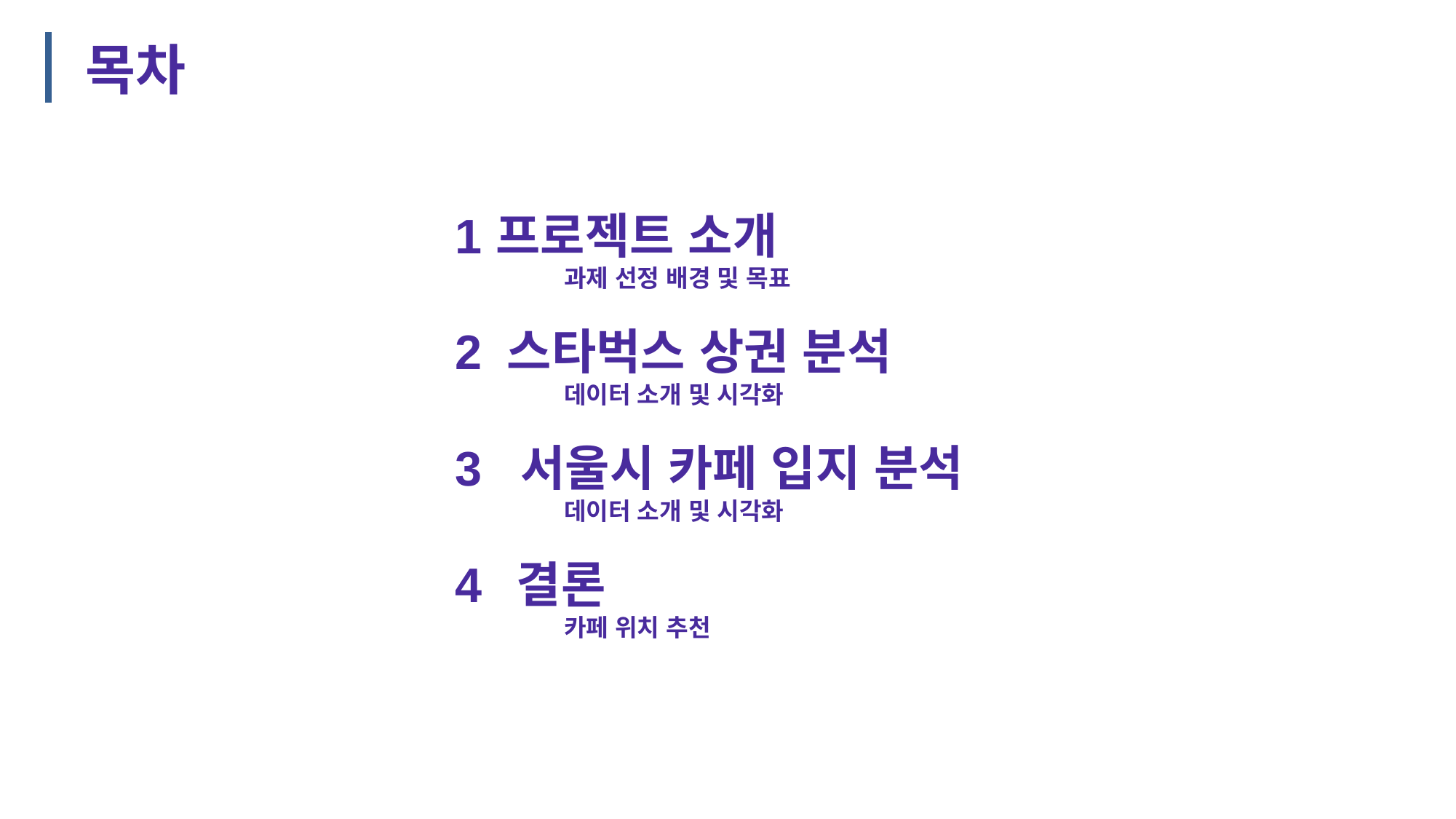

목차

프로젝트 소개
   	과제 선정 배경 및 목표

2 스타벅스 상권 분석
	데이터 소개 및 시각화

3  서울시 카페 입지 분석
	데이터 소개 및 시각화

결론
	카페 위치 추천